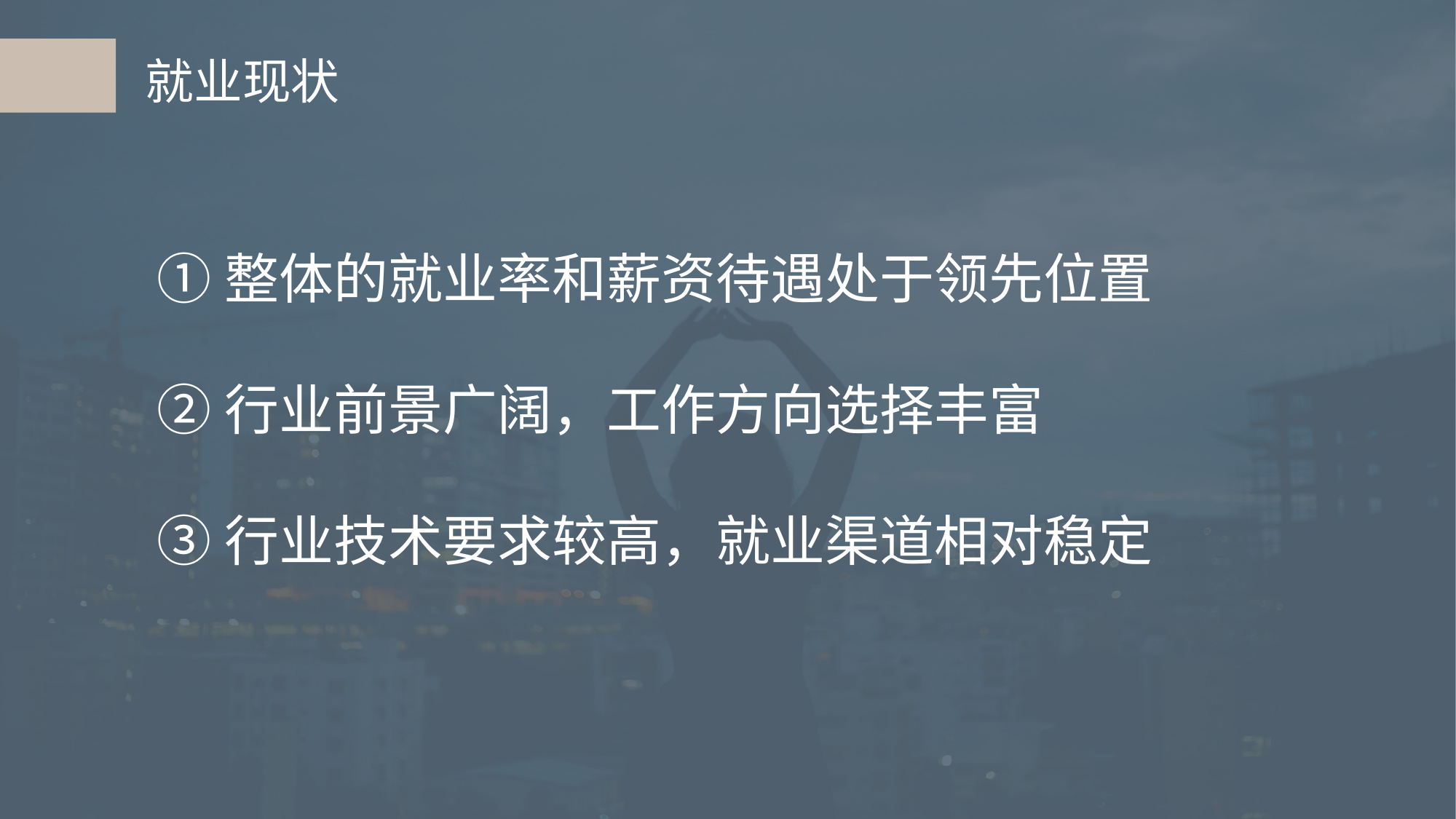

就业现状

①整体的就业率和薪资待遇处于领先位置

②行业前景广阔，工作方向选择丰富

③行业技术要求较高，就业渠道相对稳定